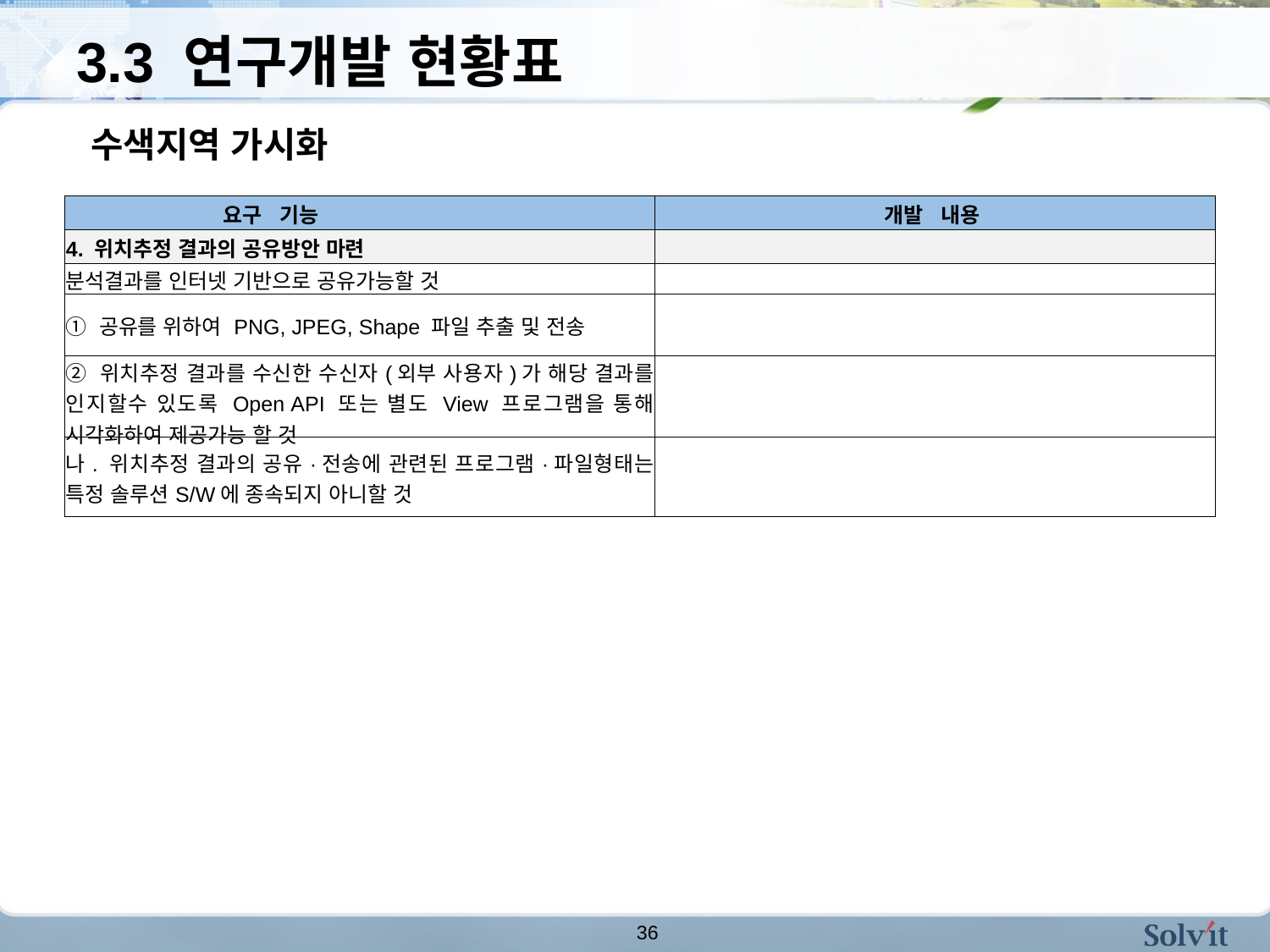

# 3.3 연구개발 현황표
수색지역 가시화

| 요구 기능 | 개발 내용 |
| --- | --- |
| 4. 위치추정 결과의 공유방안 마련 |  |
| 분석결과를 인터넷 기반으로 공유가능할 것 |  |
| ① 공유를 위하여 PNG, JPEG, Shape 파일 추출 및 전송 |  |
| ② 위치추정 결과를 수신한 수신자(외부 사용자)가 해당 결과를 인지할수 있도록 Open API 또는 별도 View 프로그램을 통해 시각화하여 제공가능 할 것 |  |
| 나. 위치추정 결과의 공유·전송에 관련된 프로그램·파일형태는 특정 솔루션S/W에 종속되지 아니할 것 |  |
36